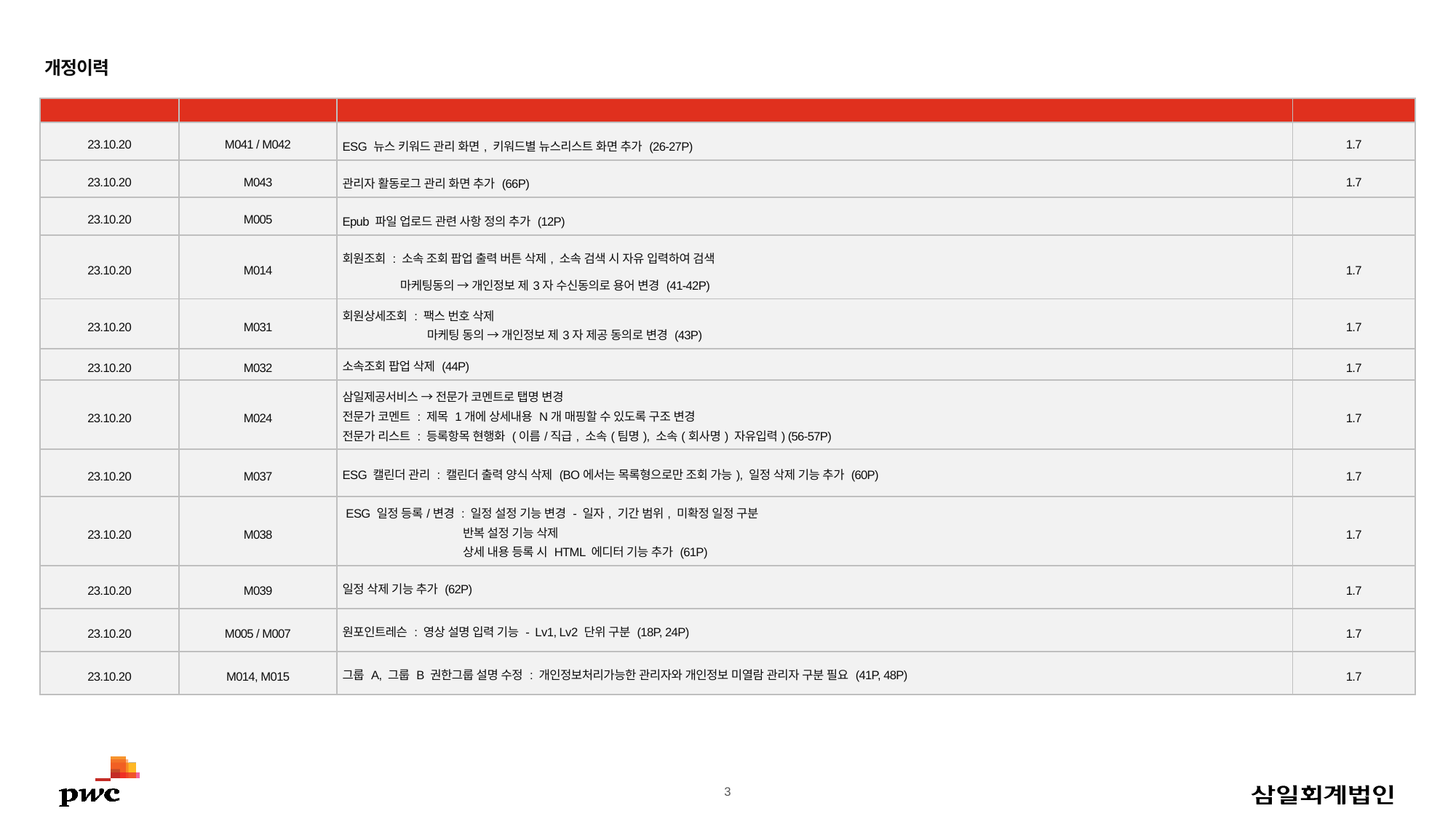

개정이력
| 날짜 | 화면ID | 내용 | ver |
| --- | --- | --- | --- |
| 23.10.20 | M041 / M042 | ESG 뉴스 키워드 관리 화면, 키워드별 뉴스리스트 화면 추가 (26-27P) | 1.7 |
| 23.10.20 | M043 | 관리자 활동로그 관리 화면 추가 (66P) | 1.7 |
| 23.10.20 | M005 | Epub 파일 업로드 관련 사항 정의 추가 (12P) |  |
| 23.10.20 | M014 | 회원조회 : 소속 조회 팝업 출력 버튼 삭제, 소속 검색 시 자유 입력하여 검색 마케팅동의 → 개인정보 제3자 수신동의로 용어 변경 (41-42P) | 1.7 |
| 23.10.20 | M031 | 회원상세조회 : 팩스 번호 삭제 마케팅 동의 → 개인정보 제3자 제공 동의로 변경 (43P) | 1.7 |
| 23.10.20 | M032 | 소속조회 팝업 삭제 (44P) | 1.7 |
| 23.10.20 | M024 | 삼일제공서비스 → 전문가 코멘트로 탭명 변경 전문가 코멘트 : 제목 1개에 상세내용 N개 매핑할 수 있도록 구조 변경 전문가 리스트 : 등록항목 현행화 (이름/직급, 소속(팀명), 소속(회사명) 자유입력) (56-57P) | 1.7 |
| 23.10.20 | M037 | ESG 캘린더 관리 : 캘린더 출력 양식 삭제 (BO에서는 목록형으로만 조회 가능), 일정 삭제 기능 추가 (60P) | 1.7 |
| 23.10.20 | M038 | ESG 일정 등록/변경 : 일정 설정 기능 변경 - 일자, 기간 범위, 미확정 일정 구분 반복 설정 기능 삭제 상세 내용 등록 시 HTML 에디터 기능 추가 (61P) | 1.7 |
| 23.10.20 | M039 | 일정 삭제 기능 추가 (62P) | 1.7 |
| 23.10.20 | M005 / M007 | 원포인트레슨 : 영상 설명 입력 기능 - Lv1, Lv2 단위 구분 (18P, 24P) | 1.7 |
| 23.10.20 | M014, M015 | 그룹 A, 그룹 B 권한그룹 설명 수정 : 개인정보처리가능한 관리자와 개인정보 미열람 관리자 구분 필요 (41P, 48P) | 1.7 |